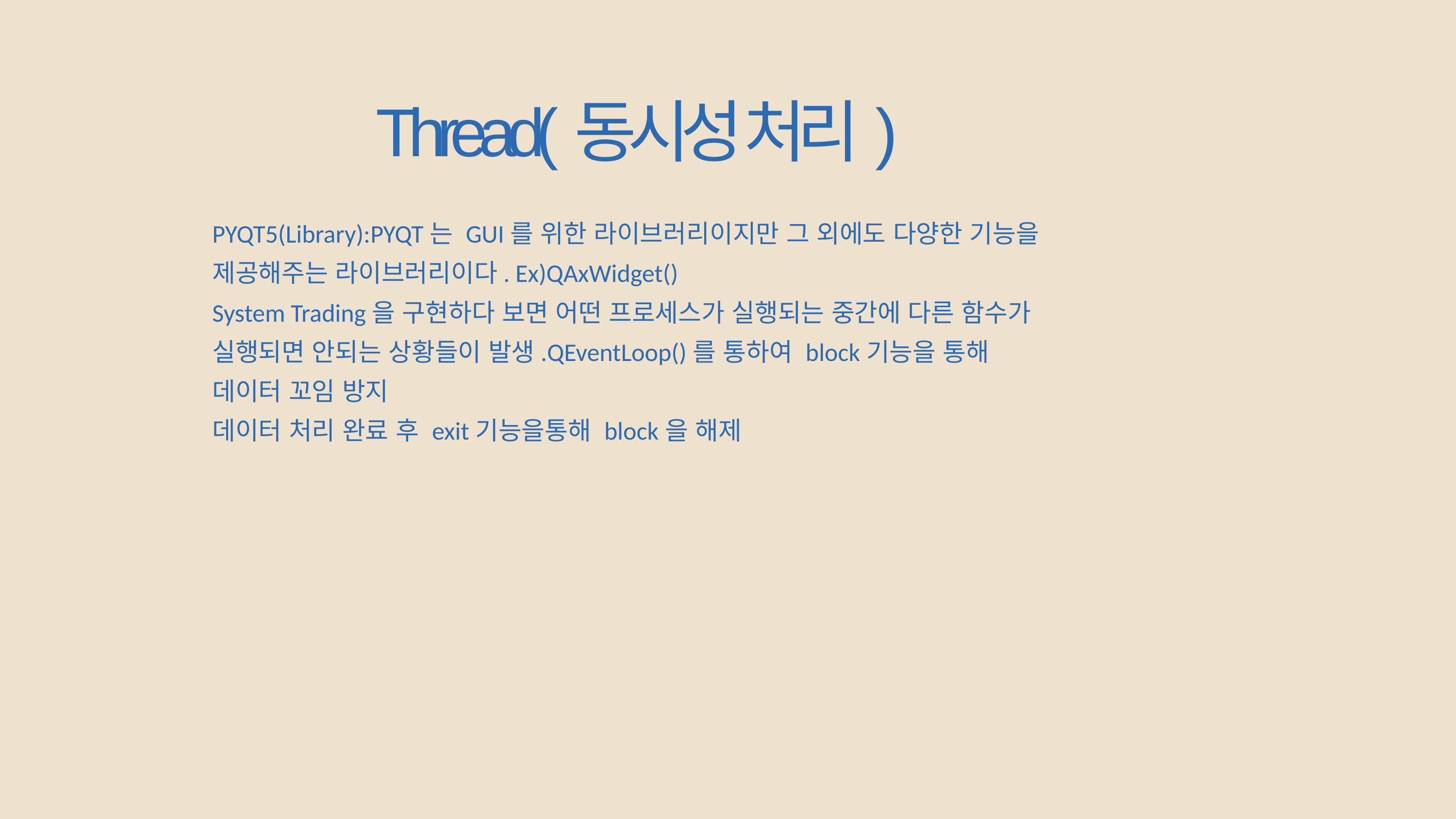

Thread(동시성 처리)
PYQT5(Library):PYQT는 GUI를 위한 라이브러리이지만 그 외에도 다양한 기능을 제공해주는 라이브러리이다. Ex)QAxWidget()
System Trading을 구현하다 보면 어떤 프로세스가 실행되는 중간에 다른 함수가 실행되면 안되는 상황들이 발생.QEventLoop()를 통하여 block기능을 통해 데이터 꼬임 방지
데이터 처리 완료 후 exit기능을통해 block을 해제